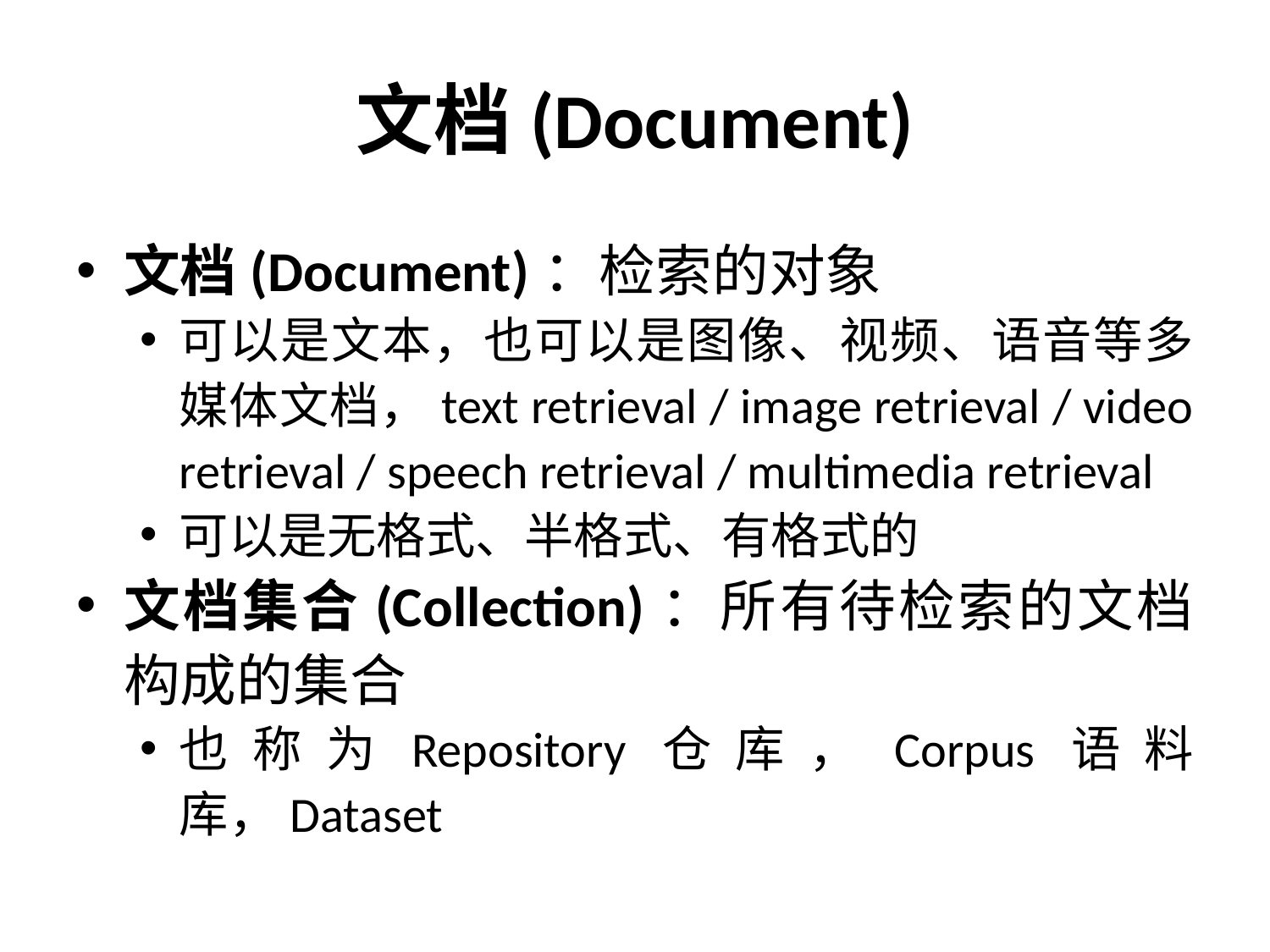

# 文档(Document)
文档(Document)：检索的对象
可以是文本，也可以是图像、视频、语音等多媒体文档，text retrieval / image retrieval / video retrieval / speech retrieval / multimedia retrieval
可以是无格式、半格式、有格式的
文档集合(Collection)：所有待检索的文档构成的集合
也称为Repository仓库，Corpus语料库，Dataset